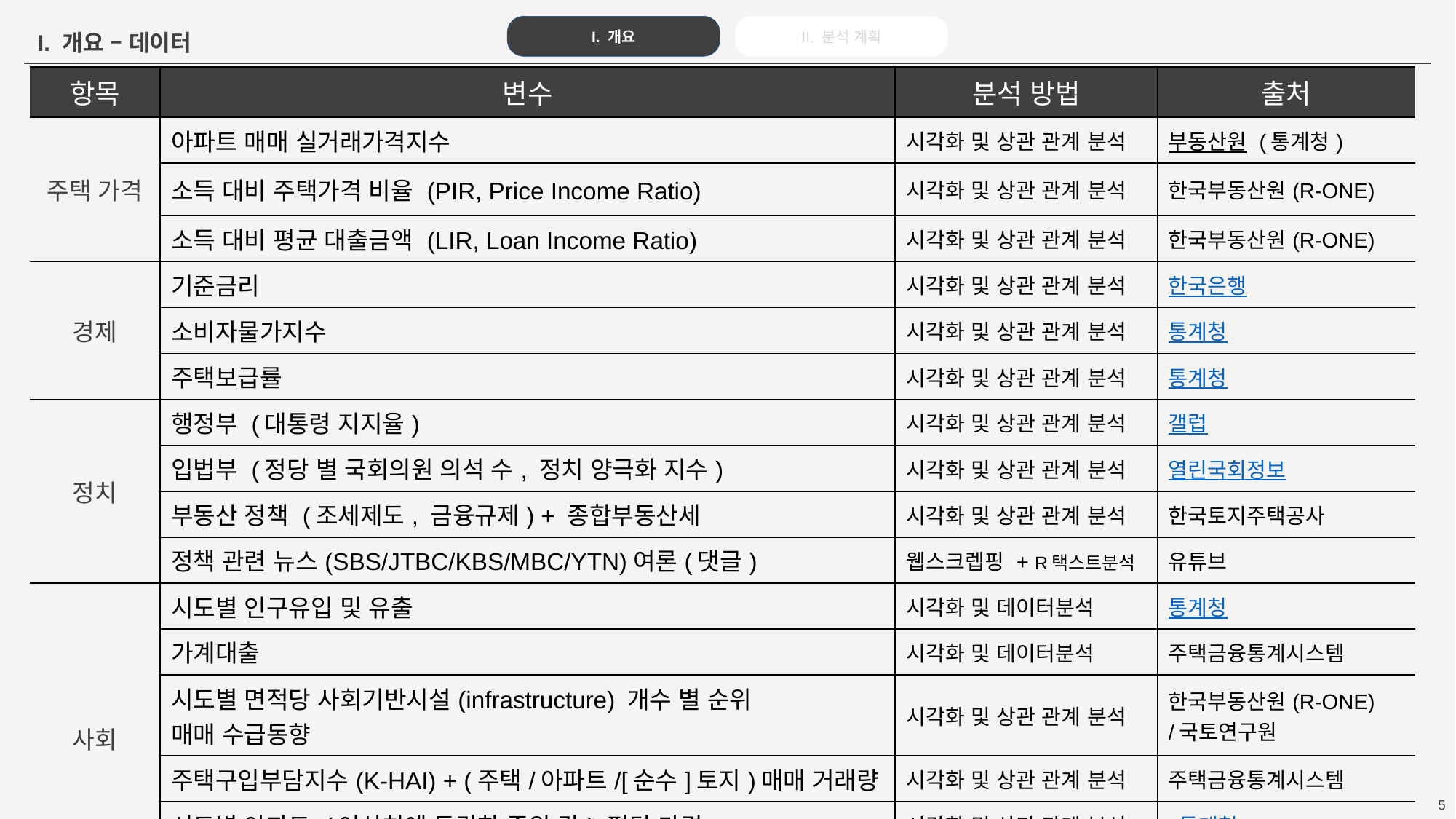

I. 개요
II. 분석 계획
I. 개요 – 데이터
| 항목 | 변수 | 분석 방법 | 출처 |
| --- | --- | --- | --- |
| 주택 가격 | 아파트 매매 실거래가격지수 | 시각화 및 상관 관계 분석 | 부동산원 (통계청) |
|  | 소득 대비 주택가격 비율 (PIR, Price Income Ratio) | 시각화 및 상관 관계 분석 | 한국부동산원(R-ONE) |
|  | 소득 대비 평균 대출금액 (LIR, Loan Income Ratio) | 시각화 및 상관 관계 분석 | 한국부동산원(R-ONE) |
| 경제 | 기준금리 | 시각화 및 상관 관계 분석 | 한국은행 |
|  | 소비자물가지수 | 시각화 및 상관 관계 분석 | 통계청 |
|  | 주택보급률 | 시각화 및 상관 관계 분석 | 통계청 |
| 정치 | 행정부 (대통령 지지율) | 시각화 및 상관 관계 분석 | 갤럽 |
|  | 입법부 (정당 별 국회의원 의석 수, 정치 양극화 지수) | 시각화 및 상관 관계 분석 | 열린국회정보 |
|  | 부동산 정책 (조세제도, 금융규제) + 종합부동산세 | 시각화 및 상관 관계 분석 | 한국토지주택공사 |
|  | 정책 관련 뉴스(SBS/JTBC/KBS/MBC/YTN)여론(댓글) | 웹스크렙핑 + R택스트분석 | 유튜브 |
| 사회 | 시도별 인구유입 및 유출 | 시각화 및 데이터분석 | 통계청 |
|  | 가계대출 | 시각화 및 데이터분석 | 주택금융통계시스템 |
|  | 시도별 면적당 사회기반시설(infrastructure) 개수 별 순위 매매 수급동향 | 시각화 및 상관 관계 분석 | 한국부동산원(R-ONE) /국토연구원 |
|  | 주택구입부담지수(K-HAI) + (주택/아파트/[순수]토지)매매 거래량 | 시각화 및 상관 관계 분석 | 주택금융통계시스템 |
|  | 시도별 아파트 (이상치에 둔감한 중위 값) 평당 가격 | 시각화 및 상관 관계 분석 | 통계청 |
|  | 가구 당 인구 수 + 혼인/이혼 건수 | 시각화 및 상관 관계 분석 | 통계청 |
| 기타2) | 외국인 주택 보유 현황 및 장기체류 외국인 현황 | 시각화 및 상관 관계 분석 | 통계청 |
| 기타3) | 주택 소유 통계 | 시각화 및 상관 관계 분석 | 통계청 |
| 기타4) | 무주택 가구 | 시각화 및 상관 관계 분석 | 통계청 |